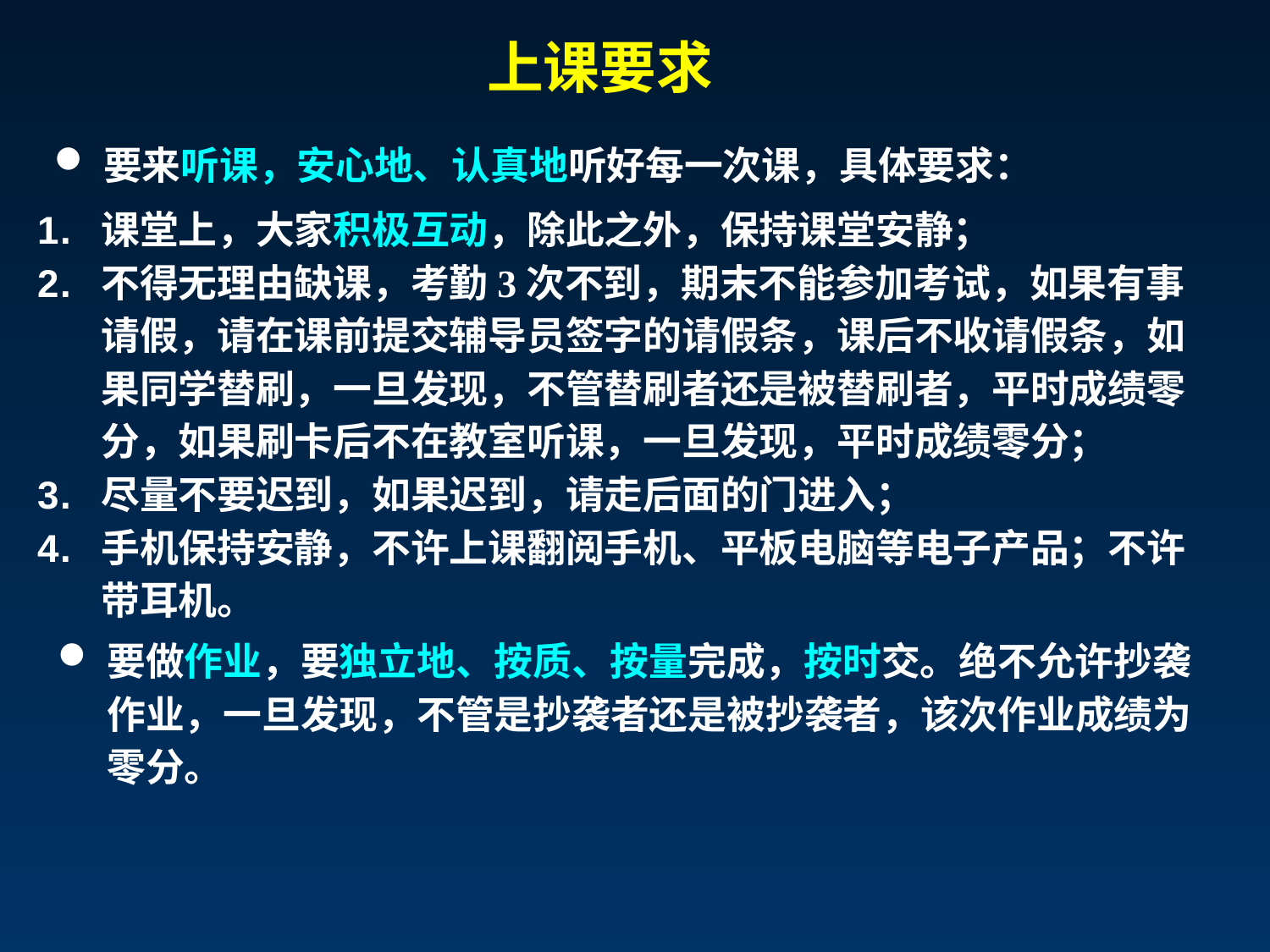

上课要求
要来听课，安心地、认真地听好每一次课，具体要求：
课堂上，大家积极互动，除此之外，保持课堂安静；
不得无理由缺课，考勤3次不到，期末不能参加考试，如果有事请假，请在课前提交辅导员签字的请假条，课后不收请假条，如果同学替刷，一旦发现，不管替刷者还是被替刷者，平时成绩零分，如果刷卡后不在教室听课，一旦发现，平时成绩零分；
尽量不要迟到，如果迟到，请走后面的门进入；
手机保持安静，不许上课翻阅手机、平板电脑等电子产品；不许带耳机。
要做作业，要独立地、按质、按量完成，按时交。绝不允许抄袭作业，一旦发现，不管是抄袭者还是被抄袭者，该次作业成绩为零分。